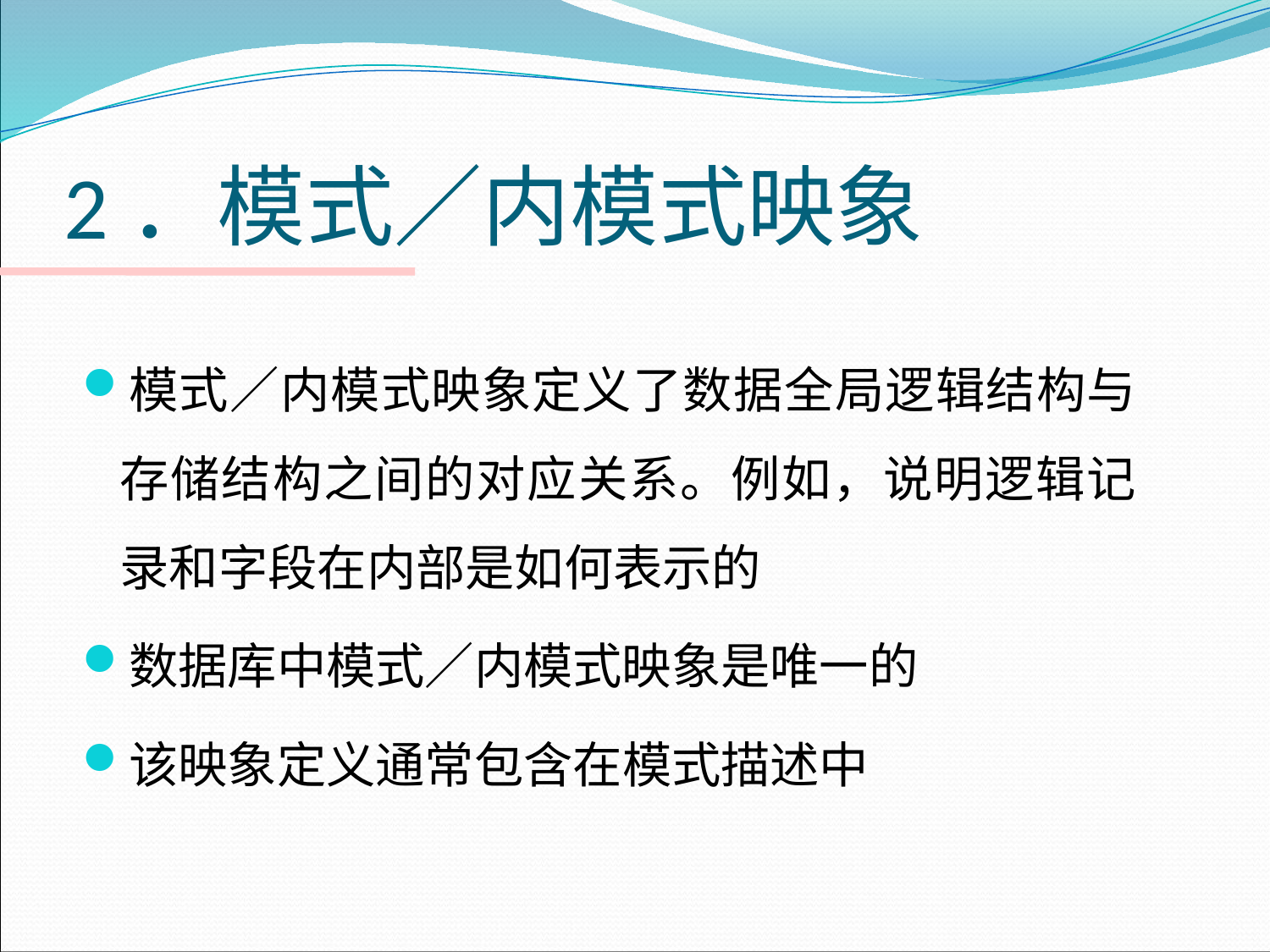

# 2．模式／内模式映象

模式／内模式映象定义了数据全局逻辑结构与存储结构之间的对应关系。例如，说明逻辑记录和字段在内部是如何表示的
数据库中模式／内模式映象是唯一的
该映象定义通常包含在模式描述中

81